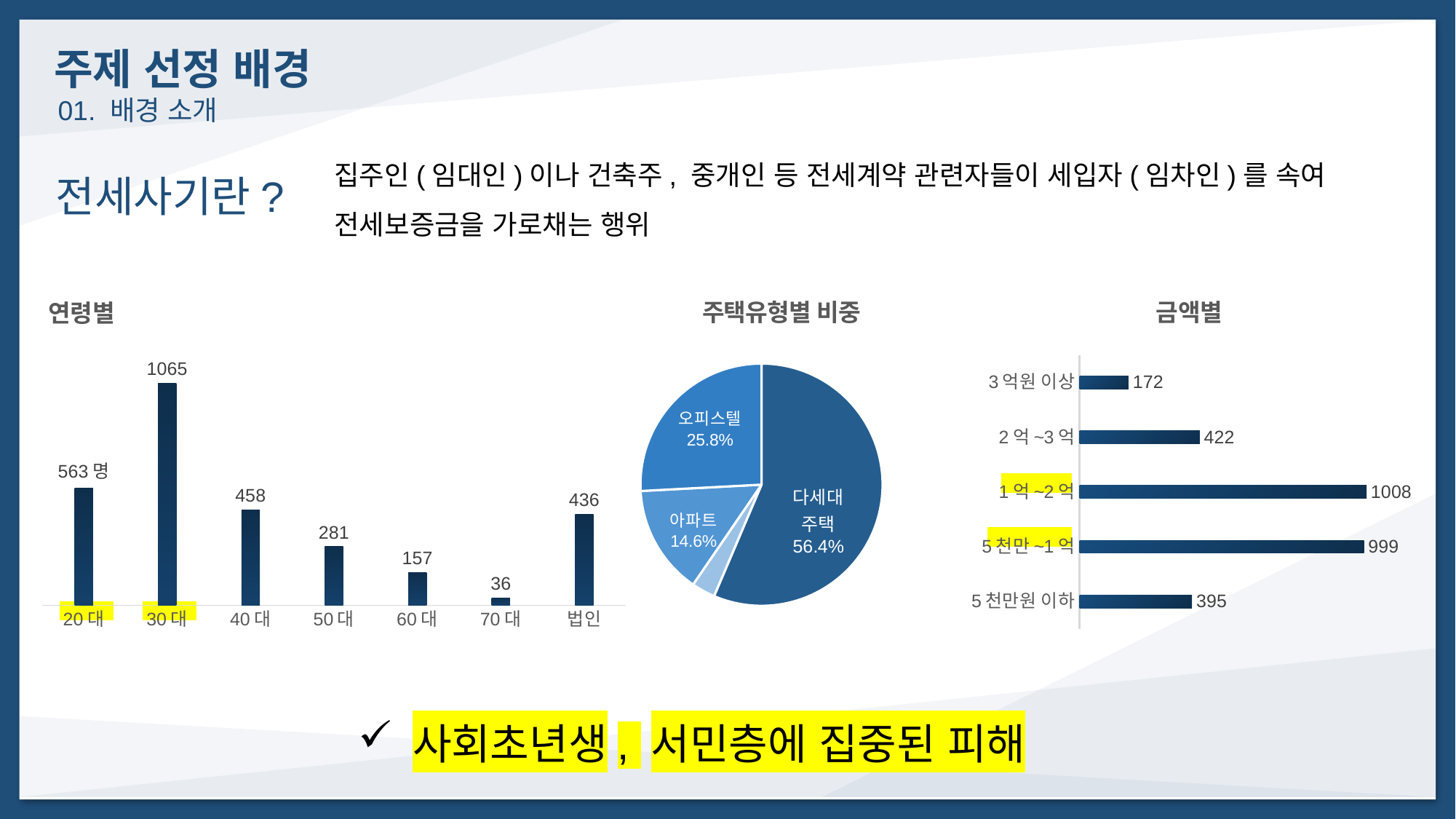

주제 선정 배경
01. 배경 소개
집주인(임대인)이나 건축주, 중개인 등 전세계약 관련자들이 세입자(임차인)를 속여
전세보증금을 가로채는 행위
전세사기란?

### Chart: 주택유형별 비중

| Category | 주택유형별 비중 |
|---|---|
| 다세대 주택 | 57.2 |
| 2분기 | 3.2 |
| 아파트 | 14.8 |
| 오피스텔 | 26.2 |

### Chart: 금액별

| Category | 금액별 |
|---|---|
| 5천만원 이하 | 395.0 |
| 5천만~1억 | 999.0 |
| 1억~2억 | 1008.0 |
| 2억~3억 | 422.0 |
| 3억원 이상 | 172.0 |

### Chart: 연령별

| Category | 연령별 |
|---|---|
| 20대 | 563.0 |
| 30대 | 1065.0 |
| 40대 | 458.0 |
| 50대 | 281.0 |
| 60대 | 157.0 |
| 70대 | 36.0 |
| 법인 | 436.0 |
KEYWORD

사회초년생, 서민층에 집중된 피해